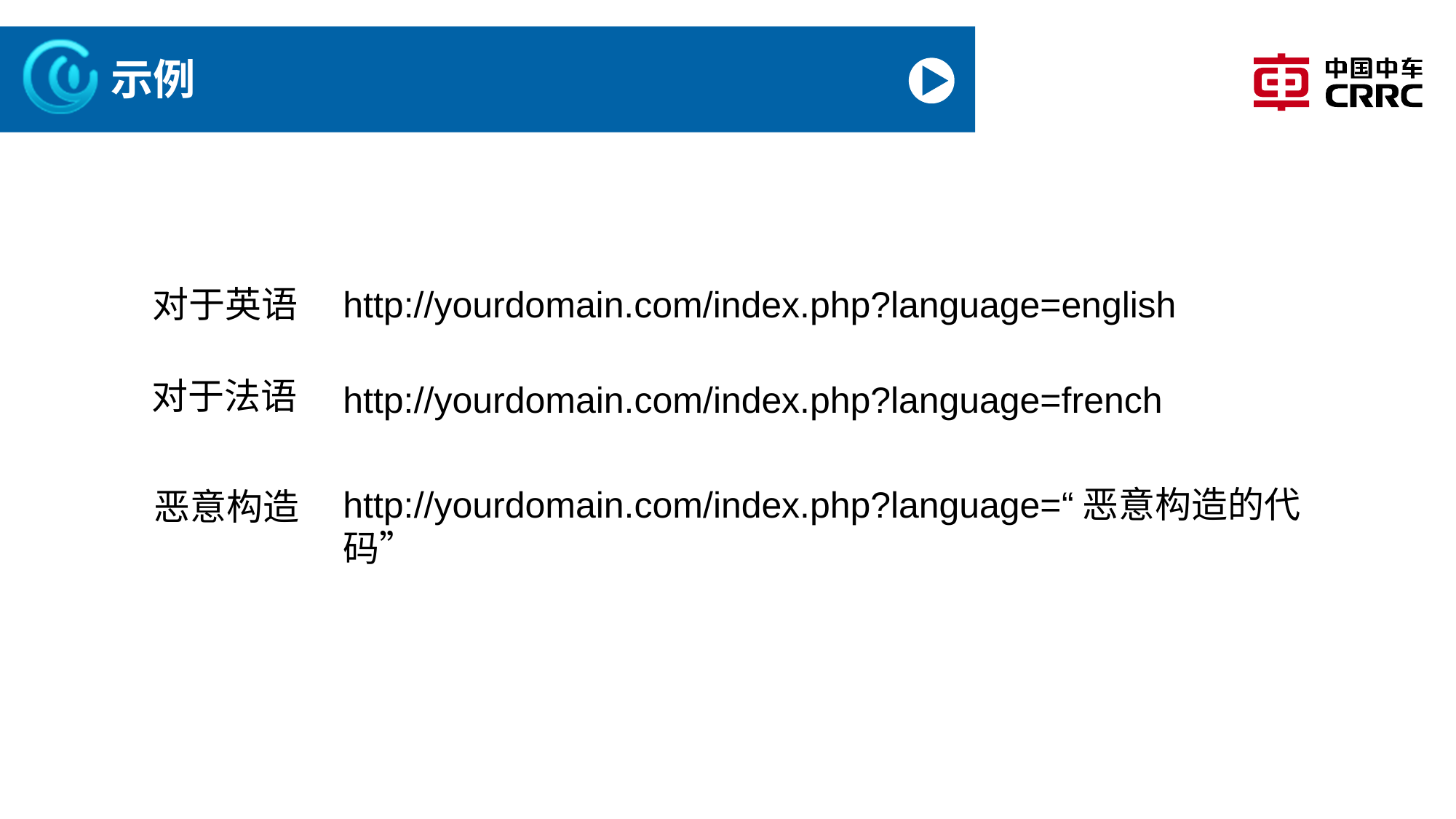

# 示例
对于英语
http://yourdomain.com/index.php?language=english
对于法语
http://yourdomain.com/index.php?language=french
http://yourdomain.com/index.php?language=“恶意构造的代码”
恶意构造
14